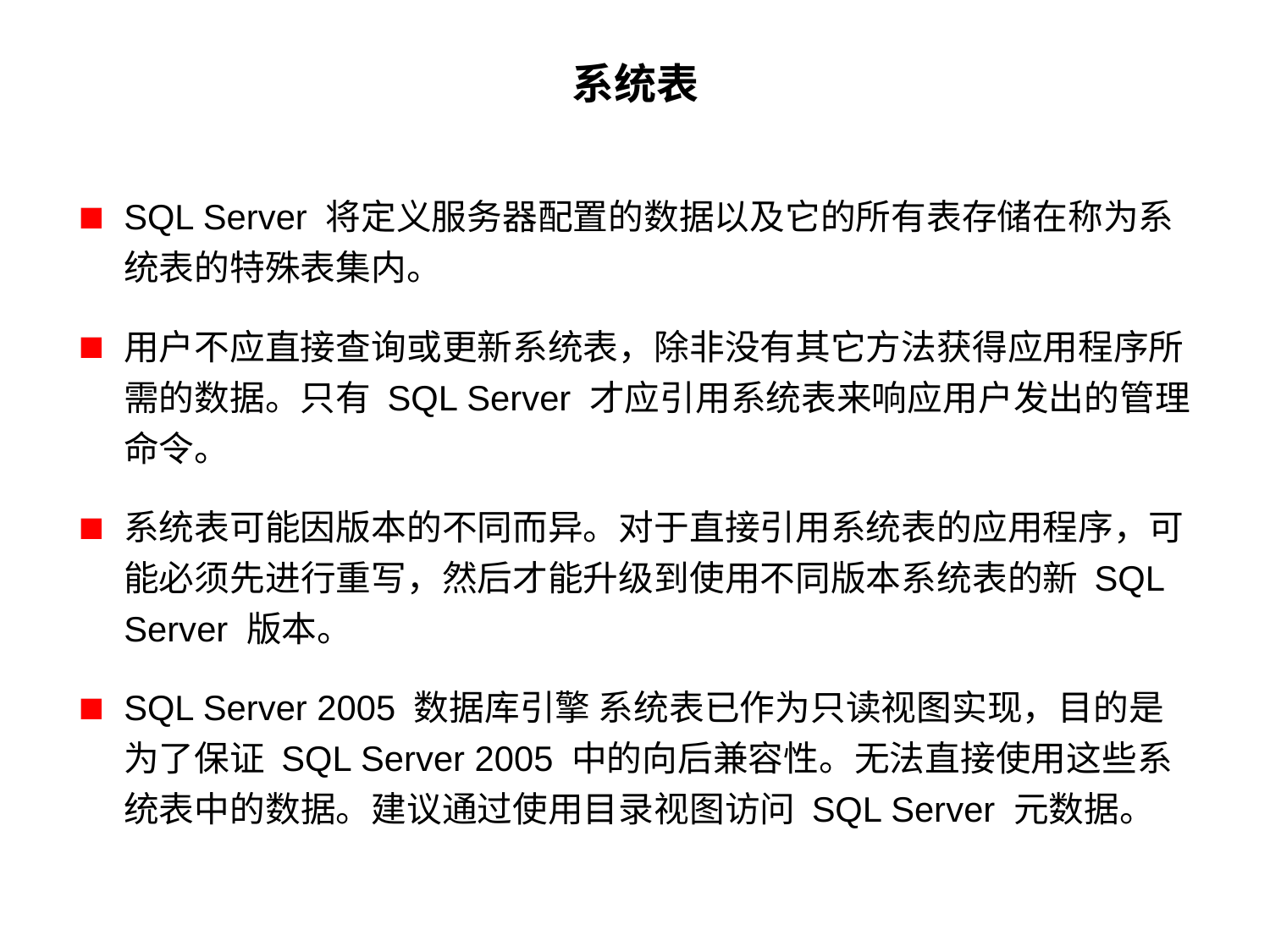

# 系统表
SQL Server 将定义服务器配置的数据以及它的所有表存储在称为系统表的特殊表集内。
用户不应直接查询或更新系统表，除非没有其它方法获得应用程序所需的数据。只有 SQL Server 才应引用系统表来响应用户发出的管理命令。
系统表可能因版本的不同而异。对于直接引用系统表的应用程序，可能必须先进行重写，然后才能升级到使用不同版本系统表的新 SQL Server 版本。
SQL Server 2005 数据库引擎 系统表已作为只读视图实现，目的是为了保证 SQL Server 2005 中的向后兼容性。无法直接使用这些系统表中的数据。建议通过使用目录视图访问 SQL Server 元数据。